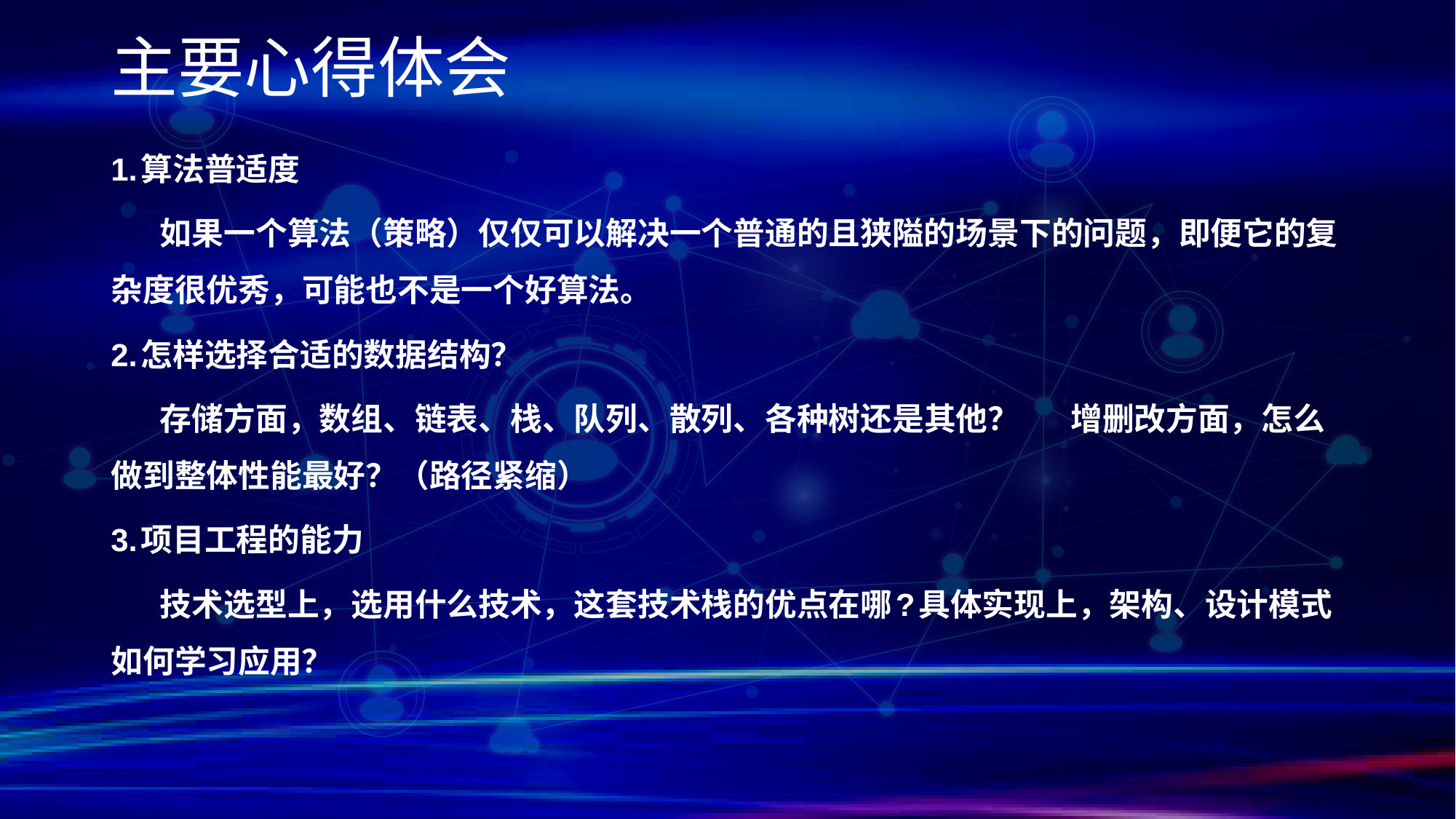

# 主要心得体会
1.算法普适度
	如果一个算法（策略）仅仅可以解决一个普通的且狭隘的场景下的问题，即便它的复杂度很优秀，可能也不是一个好算法。
2.怎样选择合适的数据结构？
	存储方面，数组、链表、栈、队列、散列、各种树还是其他？       增删改方面，怎么做到整体性能最好？（路径紧缩）
3.项目工程的能力
	技术选型上，选用什么技术，这套技术栈的优点在哪?具体实现上，架构、设计模式如何学习应用？